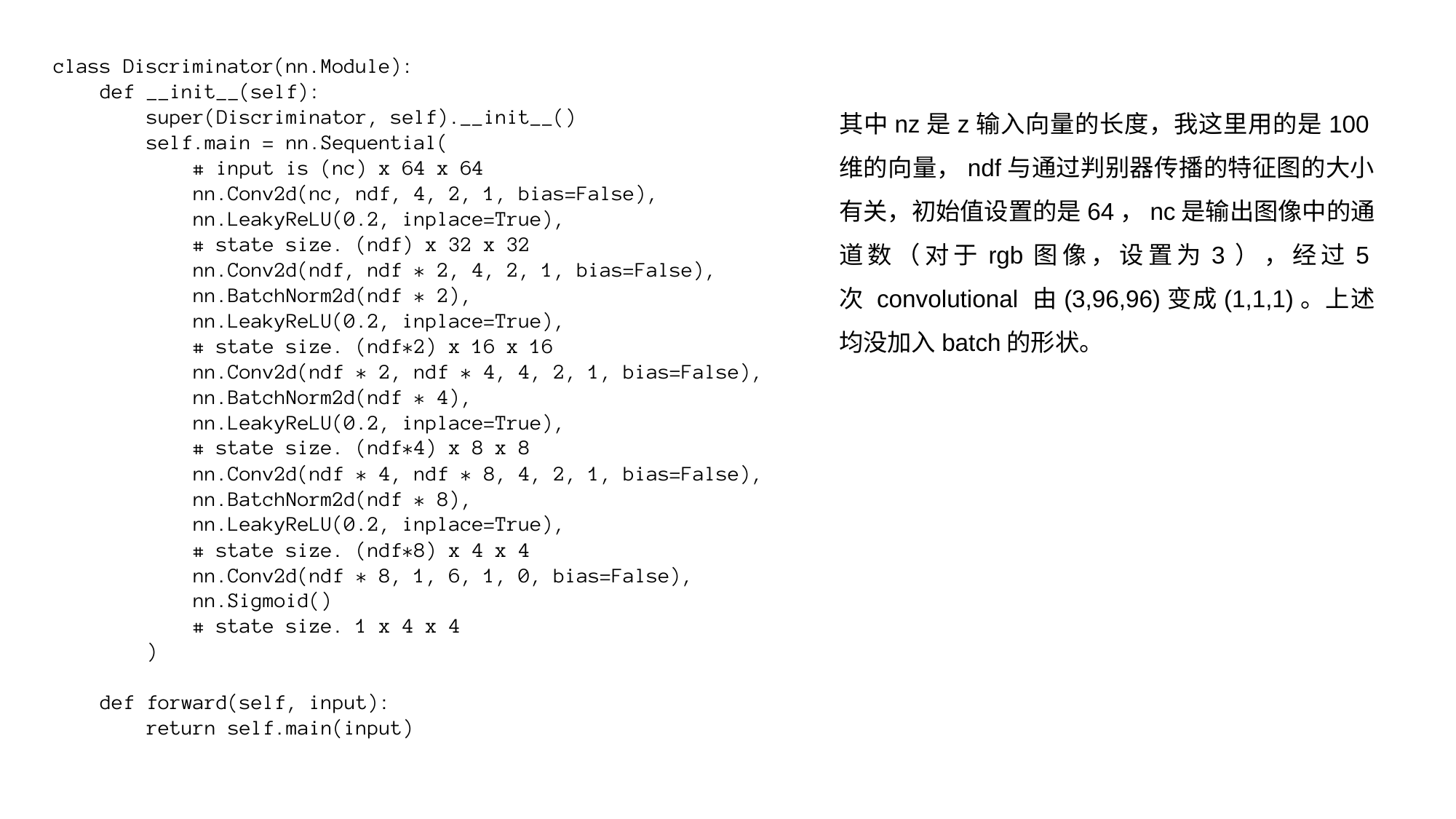

class Discriminator(nn.Module):
    def __init__(self):
        super(Discriminator, self).__init__()
        self.main = nn.Sequential(
            # input is (nc) x 64 x 64
            nn.Conv2d(nc, ndf, 4, 2, 1, bias=False),
            nn.LeakyReLU(0.2, inplace=True),
            # state size. (ndf) x 32 x 32
            nn.Conv2d(ndf, ndf * 2, 4, 2, 1, bias=False),
            nn.BatchNorm2d(ndf * 2),
            nn.LeakyReLU(0.2, inplace=True),
            # state size. (ndf*2) x 16 x 16
            nn.Conv2d(ndf * 2, ndf * 4, 4, 2, 1, bias=False),
            nn.BatchNorm2d(ndf * 4),
            nn.LeakyReLU(0.2, inplace=True),
            # state size. (ndf*4) x 8 x 8
            nn.Conv2d(ndf * 4, ndf * 8, 4, 2, 1, bias=False),
            nn.BatchNorm2d(ndf * 8),
            nn.LeakyReLU(0.2, inplace=True),
            # state size. (ndf*8) x 4 x 4
            nn.Conv2d(ndf * 8, 1, 6, 1, 0, bias=False),
            nn.Sigmoid()
            # state size. 1 x 4 x 4
        )

    def forward(self, input):
        return self.main(input)
其中nz是z输入向量的长度，我这里用的是100维的向量，ndf与通过判别器传播的特征图的大小有关，初始值设置的是64，nc是输出图像中的通道数（对于rgb图像，设置为3），经过5次 convolutional 由(3,96,96)变成(1,1,1)。上述均没加入batch的形状。